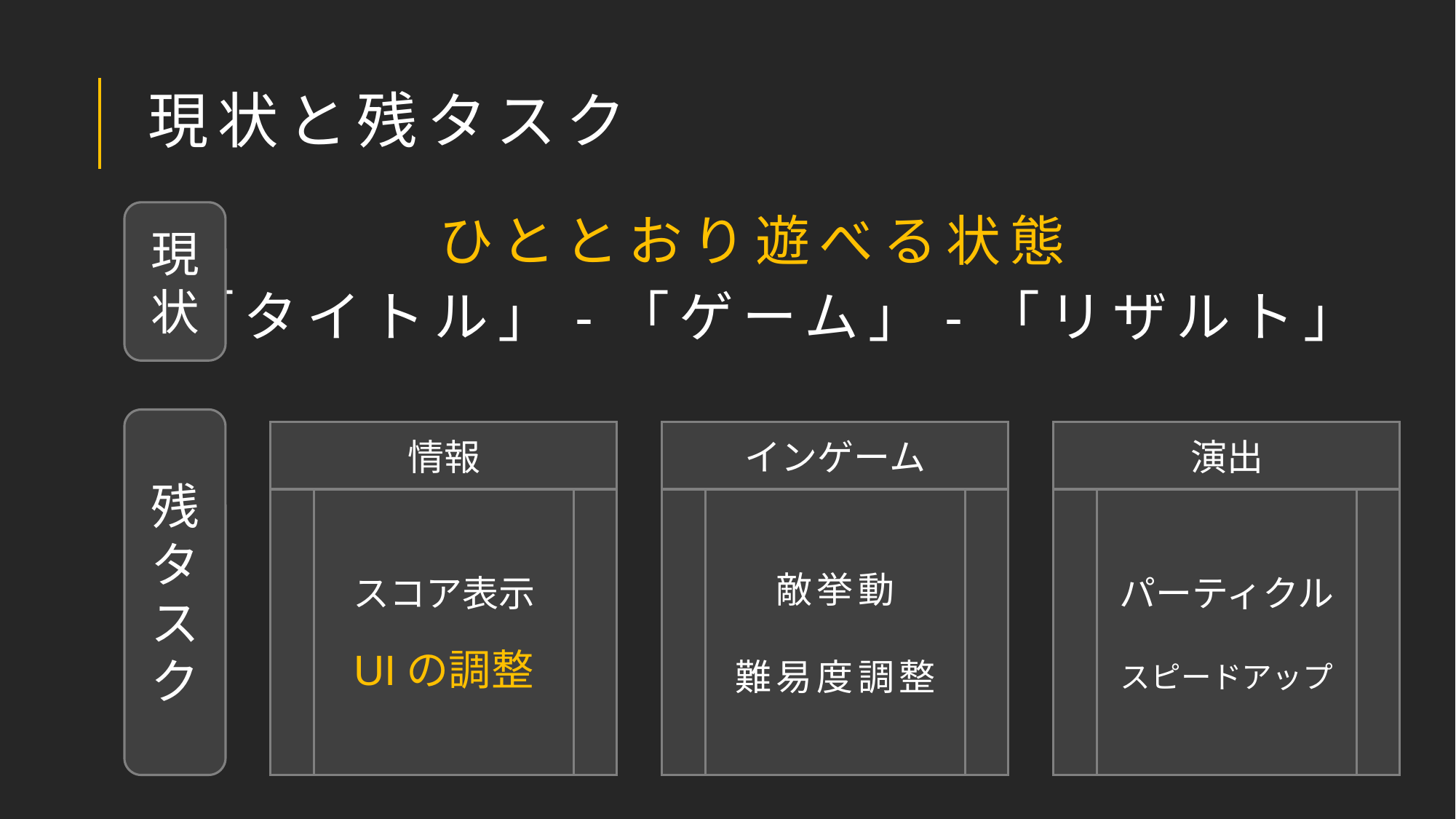

# 現状と残タスク
ひととおり遊べる状態

 「タイトル」-「ゲーム」-「リザルト」
現
状
残タスク
情報
インゲーム
演出
スコア表示

UIの調整
パーティクル

スピードアップ
敵挙動

難易度調整